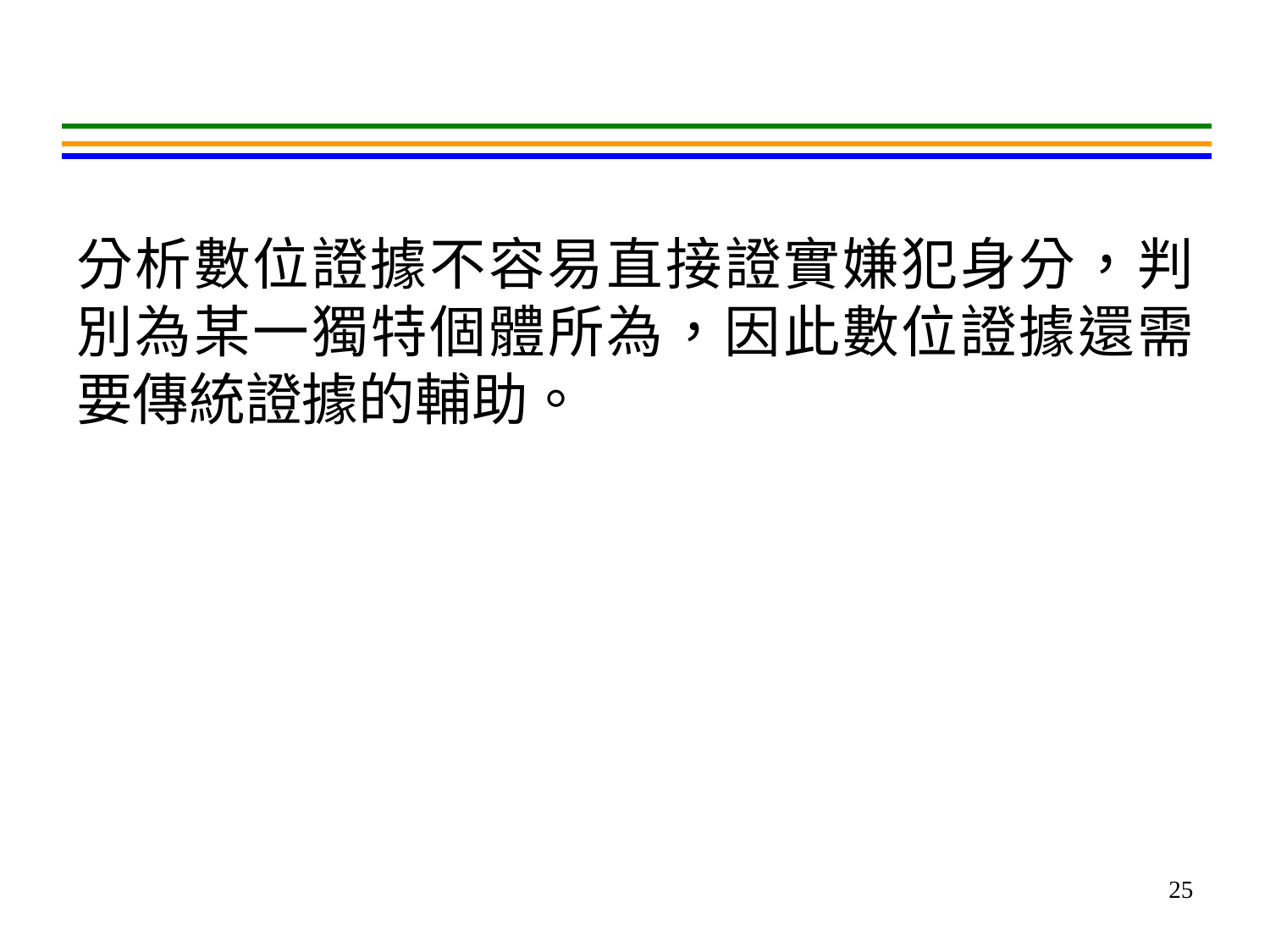

#
分析數位證據不容易直接證實嫌犯身分，判別為某一獨特個體所為，因此數位證據還需要傳統證據的輔助。
25